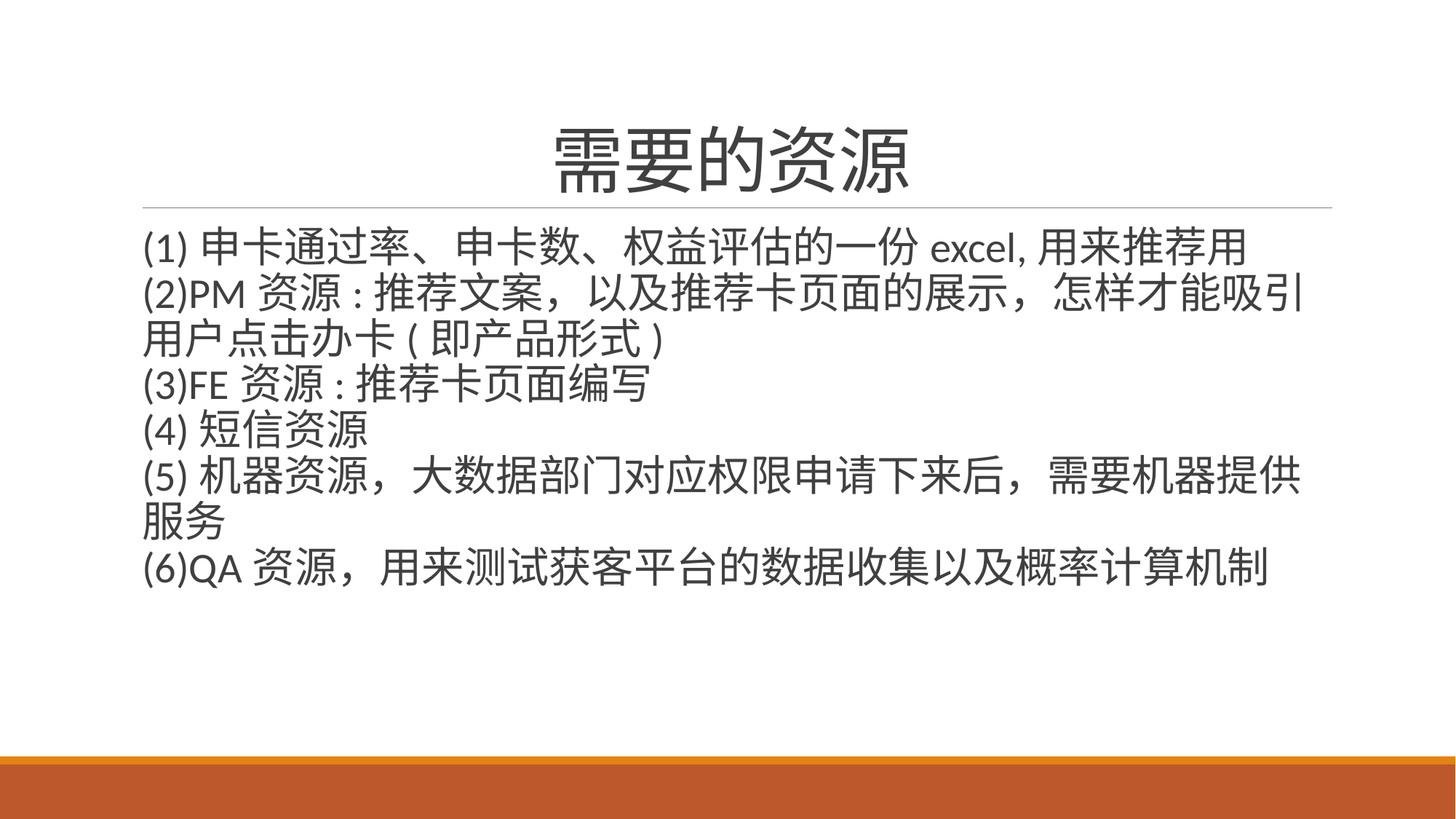

# 需要的资源
(1)申卡通过率、申卡数、权益评估的一份excel,用来推荐用
(2)PM资源:推荐文案，以及推荐卡页面的展示，怎样才能吸引用户点击办卡(即产品形式)
(3)FE资源:推荐卡页面编写
(4)短信资源
(5)机器资源，大数据部门对应权限申请下来后，需要机器提供服务
(6)QA资源，用来测试获客平台的数据收集以及概率计算机制